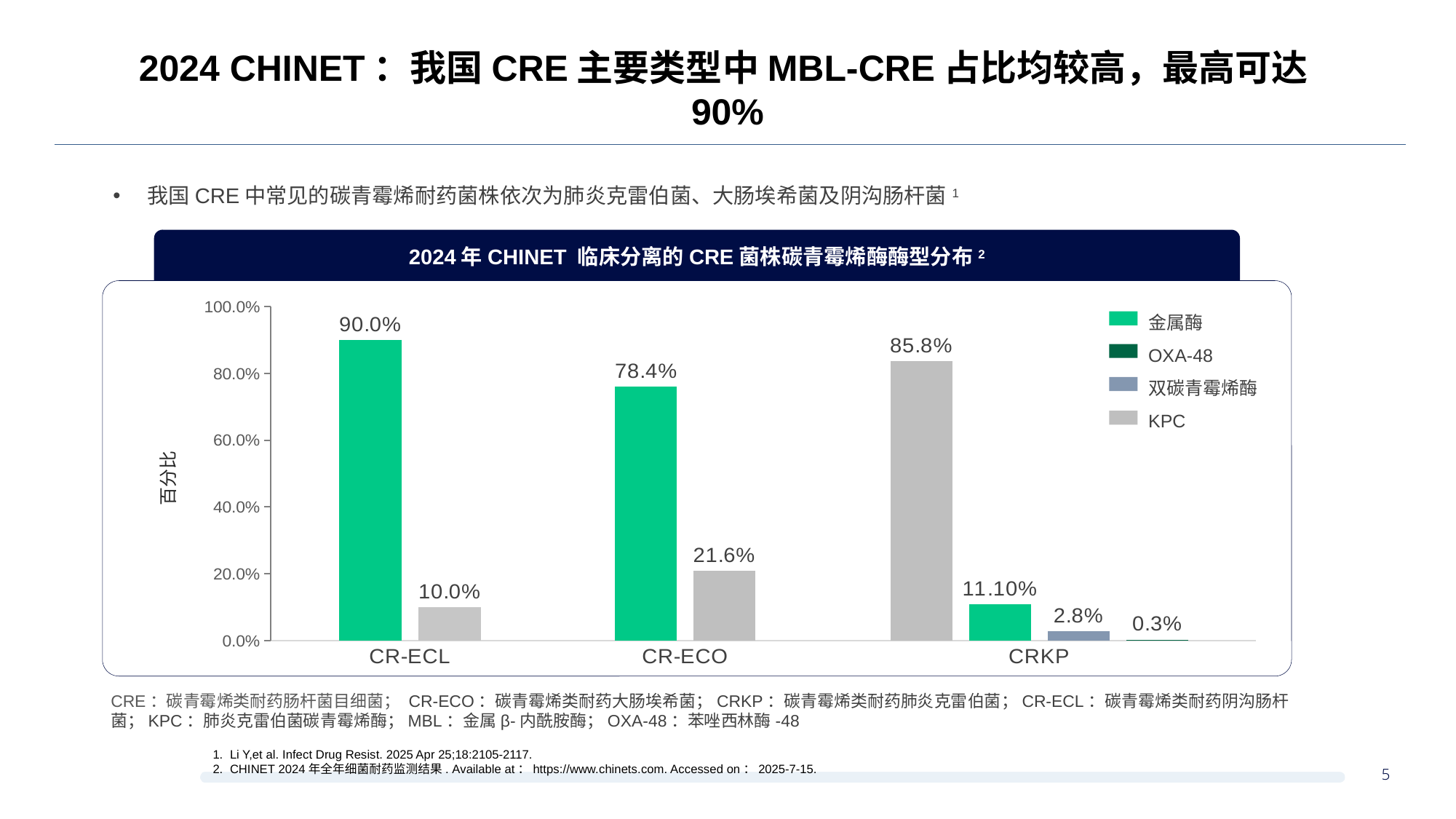

2024 CHINET：我国CRE主要类型中MBL-CRE占比均较高，最高可达90%
我国CRE中常见的碳青霉烯耐药菌株依次为肺炎克雷伯菌、大肠埃希菌及阴沟肠杆菌1
2024年CHINET 临床分离的CRE菌株碳青霉烯酶酶型分布2

### Chart

| Category | 金属酶 | KPC |
|---|---|---|
| CR-ECL | 0.9 | 0.1 |
金属酶
OXA-48
双碳青霉烯酶
KPC

### Chart

| Category | KPC | 金属酶 | 双碳青霉烯酶 | OXA-48 |
|---|---|---|---|---|
| CRKP | 0.858 | 0.111 | 0.028 | 0.003 |

### Chart

| Category | 金属酶 | KPC |
|---|---|---|
| CR-ECO | 0.784 | 0.216 |

百分比
CRE：碳青霉烯类耐药肠杆菌目细菌； CR-ECO：碳青霉烯类耐药大肠埃希菌；CRKP：碳青霉烯类耐药肺炎克雷伯菌；CR-ECL：碳青霉烯类耐药阴沟肠杆菌；KPC：肺炎克雷伯菌碳青霉烯酶；MBL：金属β-内酰胺酶；OXA-48：苯唑西林酶-48
Li Y,et al. Infect Drug Resist. 2025 Apr 25;18:2105-2117.
CHINET 2024年全年细菌耐药监测结果. Available at：https://www.chinets.com. Accessed on：2025-7-15.
5